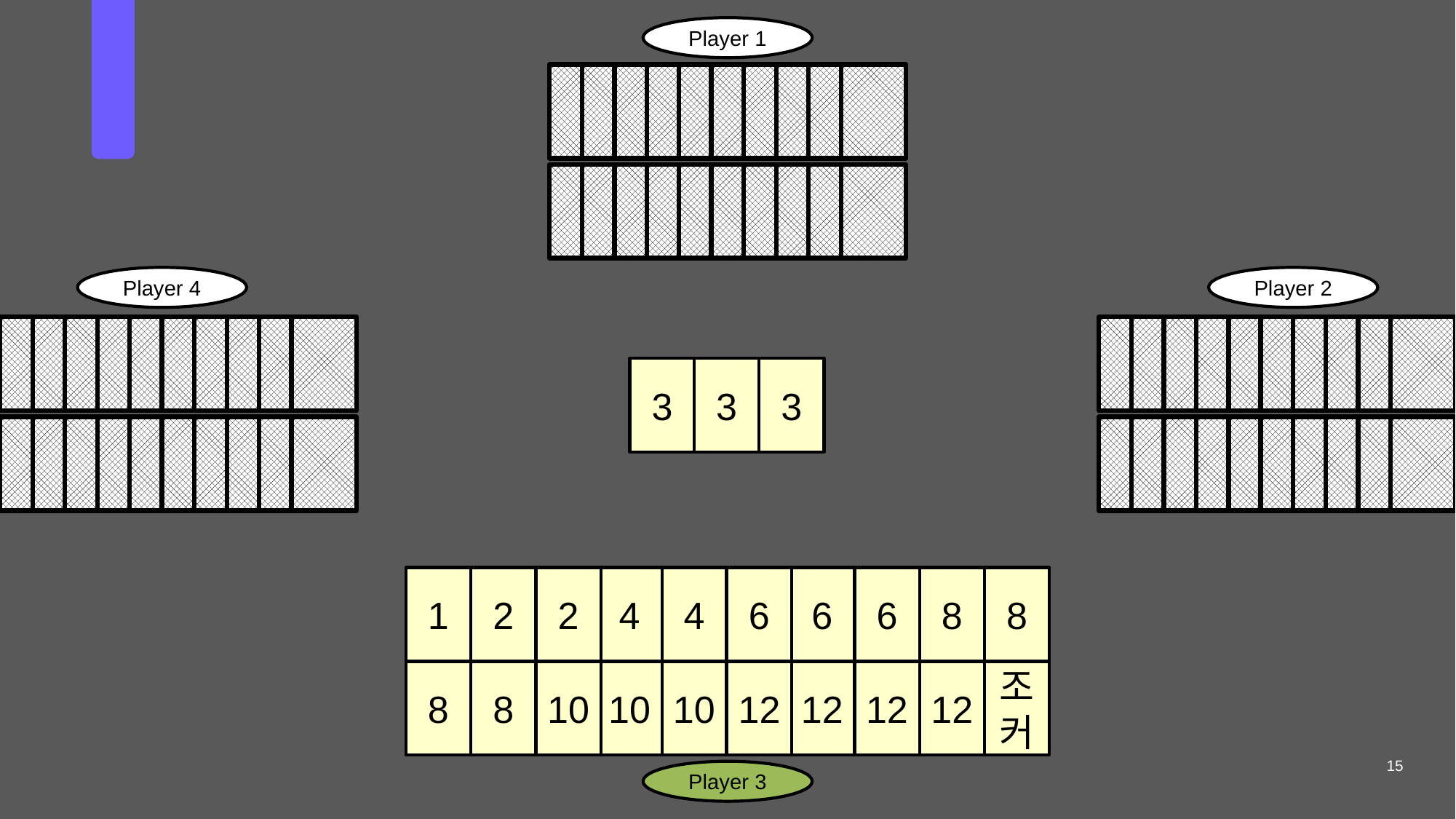

Player 1
들
어
가
며

조커
Player 4
Player 2

3
3
3
1
2
2
4
4
6
6
6
8
8
8
8
10
10
10
12
12
12
12
조커
15
Player 3